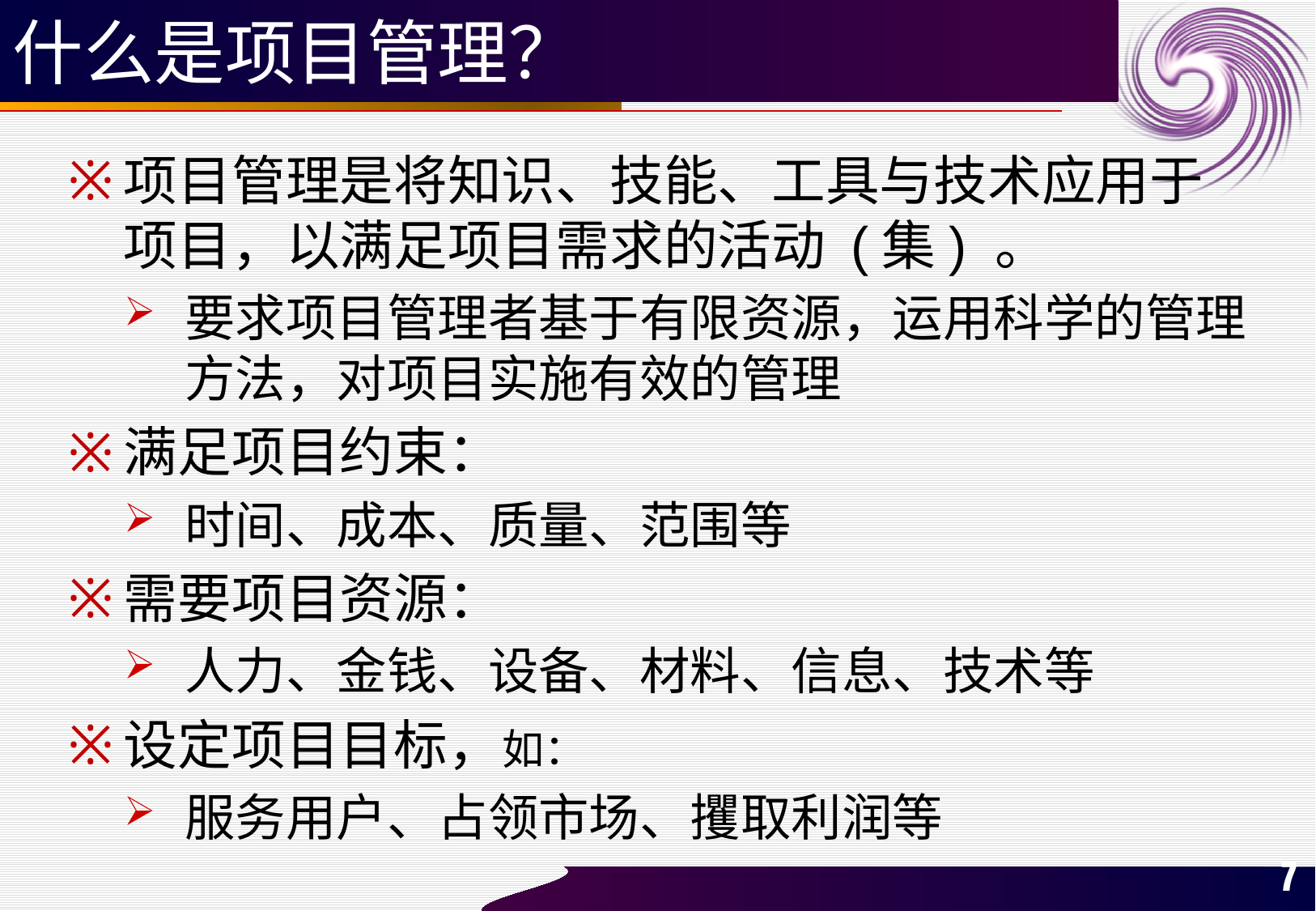

# 什么是项目管理？
项目管理是将知识、技能、工具与技术应用于项目，以满足项目需求的活动 (集) 。
要求项目管理者基于有限资源，运用科学的管理方法，对项目实施有效的管理
满足项目约束：
时间、成本、质量、范围等
需要项目资源：
人力、金钱、设备、材料、信息、技术等
设定项目目标，如：
服务用户、占领市场、攫取利润等
7